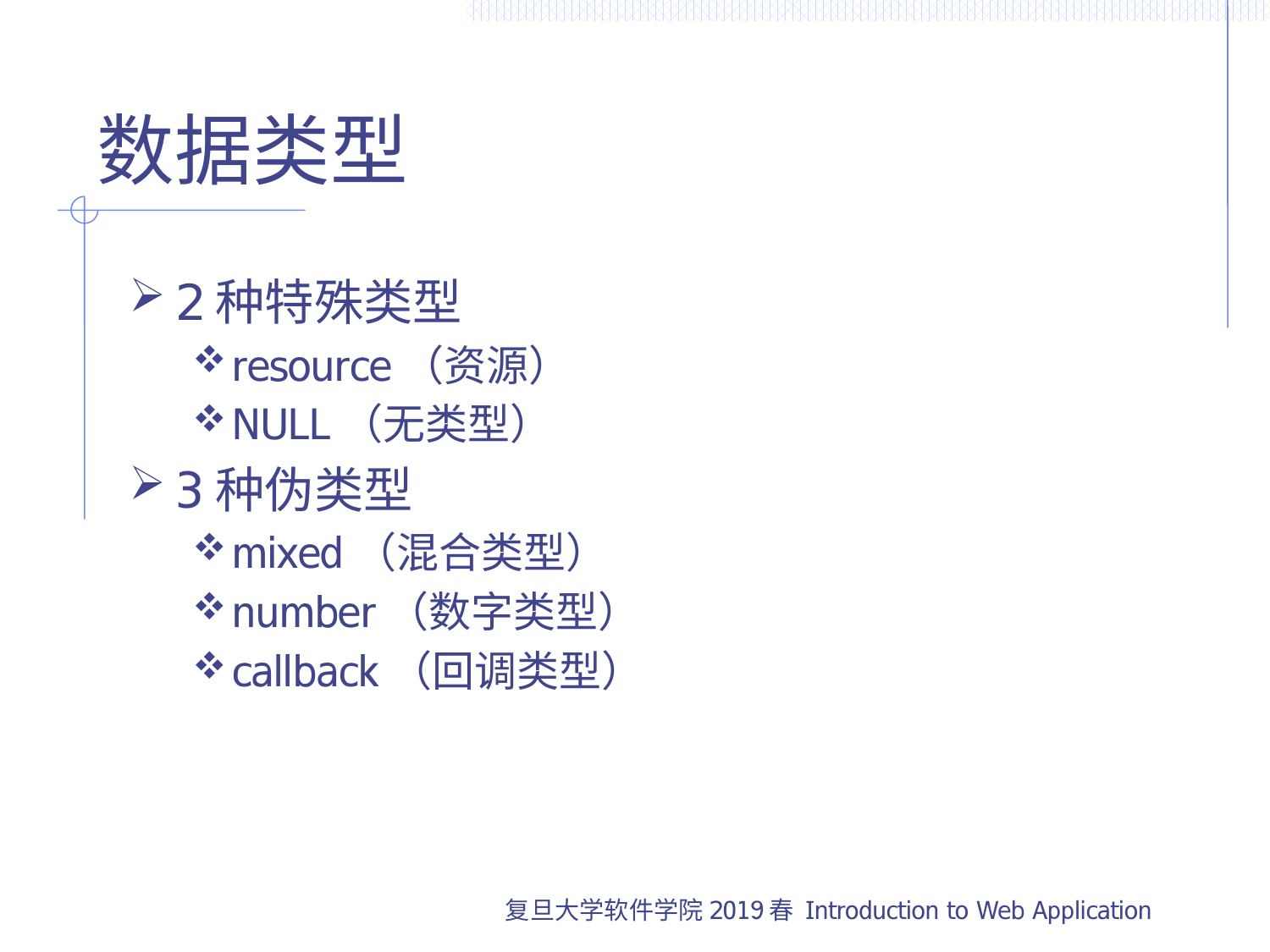

# 数据类型
2种特殊类型
resource（资源）
NULL（无类型）
3种伪类型
mixed（混合类型）
number（数字类型）
callback（回调类型）